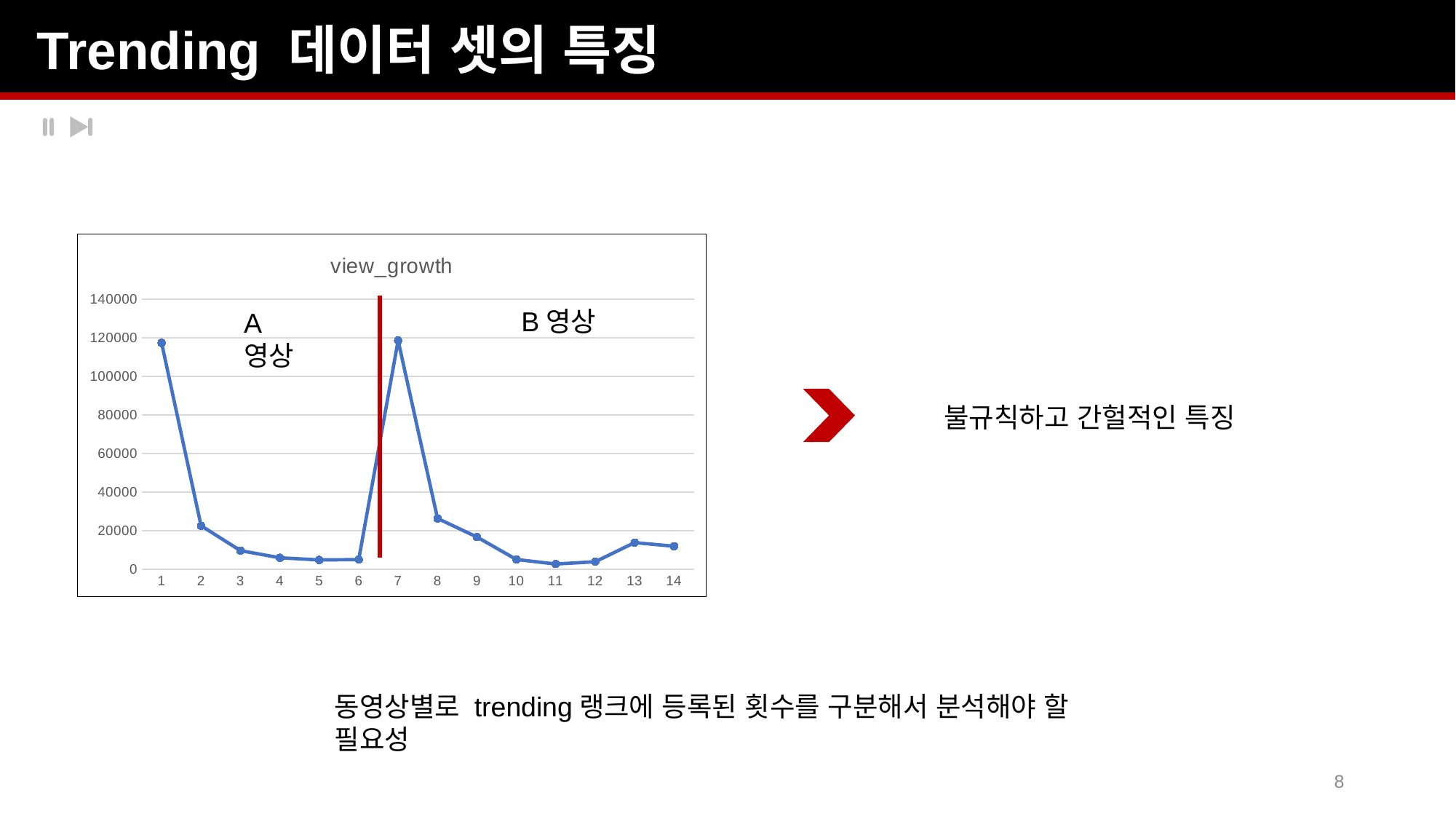

Trending 데이터 셋의 특징

### Chart: view_growth

| Category |  |
|---|---|
B영상
A영상

불규칙하고 간헐적인 특징
동영상별로 trending랭크에 등록된 횟수를 구분해서 분석해야 할 필요성

8